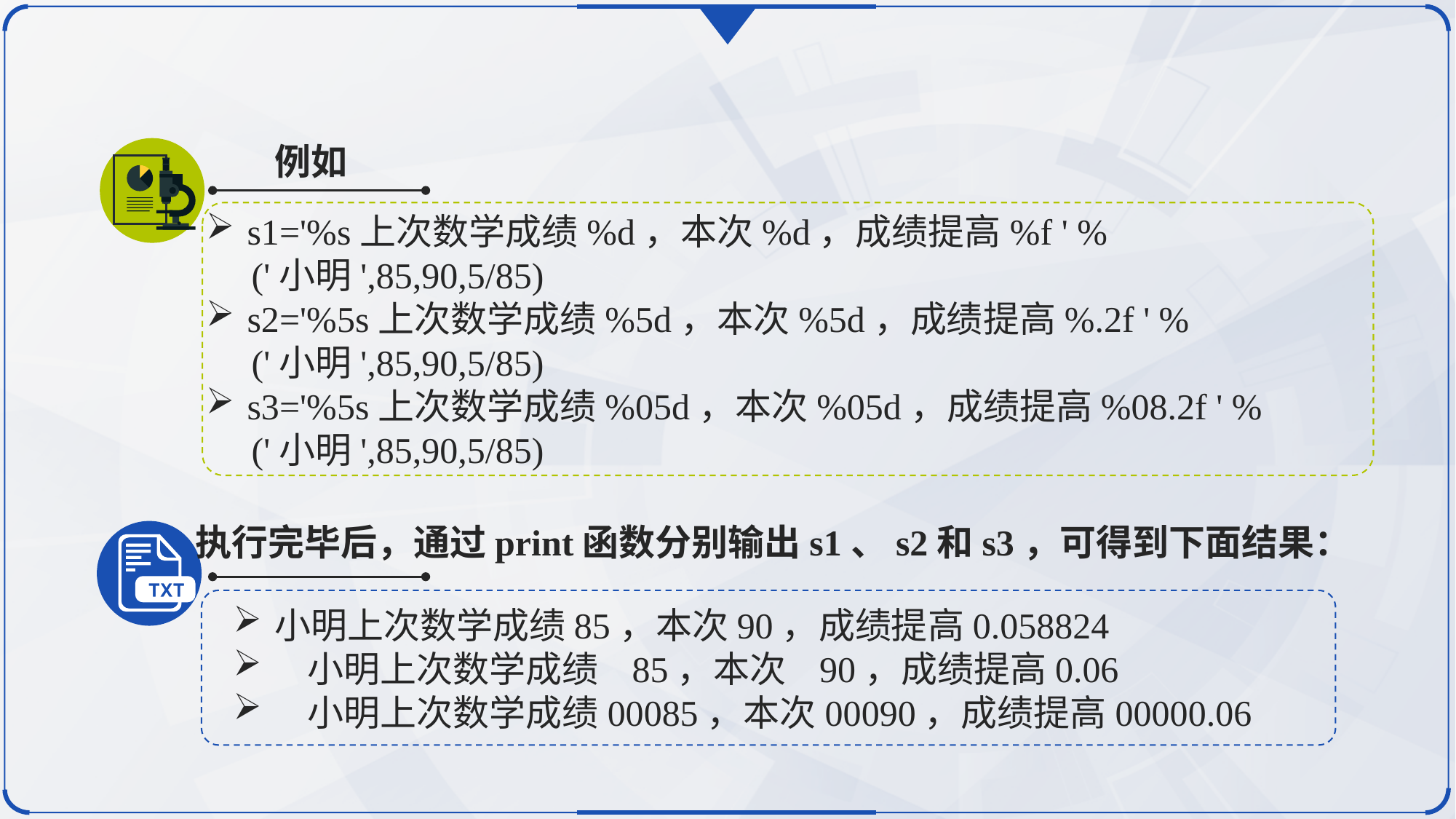

例如

s1='%s上次数学成绩%d，本次%d，成绩提高%f ' %
     ('小明',85,90,5/85)
s2='%5s上次数学成绩%5d，本次%5d，成绩提高%.2f ' %
     ('小明',85,90,5/85)
s3='%5s上次数学成绩%05d，本次%05d，成绩提高%08.2f ' %
     ('小明',85,90,5/85)
执行完毕后，通过print函数分别输出s1、s2和s3，可得到下面结果：

小明上次数学成绩85，本次90，成绩提高0.058824
   小明上次数学成绩   85，本次   90，成绩提高0.06
   小明上次数学成绩00085，本次00090，成绩提高00000.06